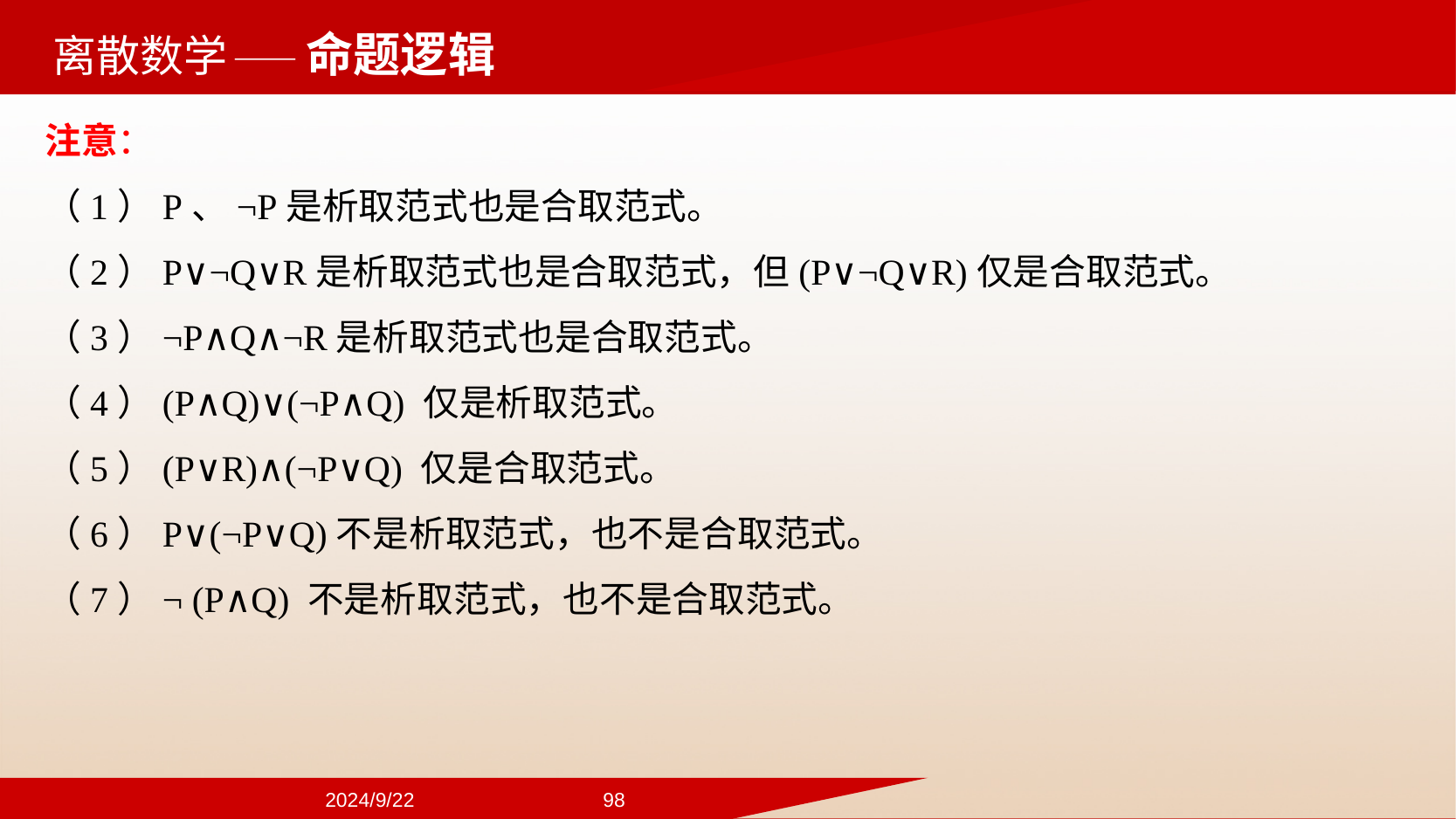

——命题逻辑
注意：
（1）P、¬P是析取范式也是合取范式。
（2）P∨¬Q∨R是析取范式也是合取范式，但(P∨¬Q∨R)仅是合取范式。
（3）¬P∧Q∧¬R是析取范式也是合取范式。
（4）(P∧Q)∨(¬P∧Q) 仅是析取范式。
（5）(P∨R)∧(¬P∨Q) 仅是合取范式。
（6）P∨(¬P∨Q)不是析取范式，也不是合取范式。
（7）¬ (P∧Q) 不是析取范式，也不是合取范式。
2024/9/22
98